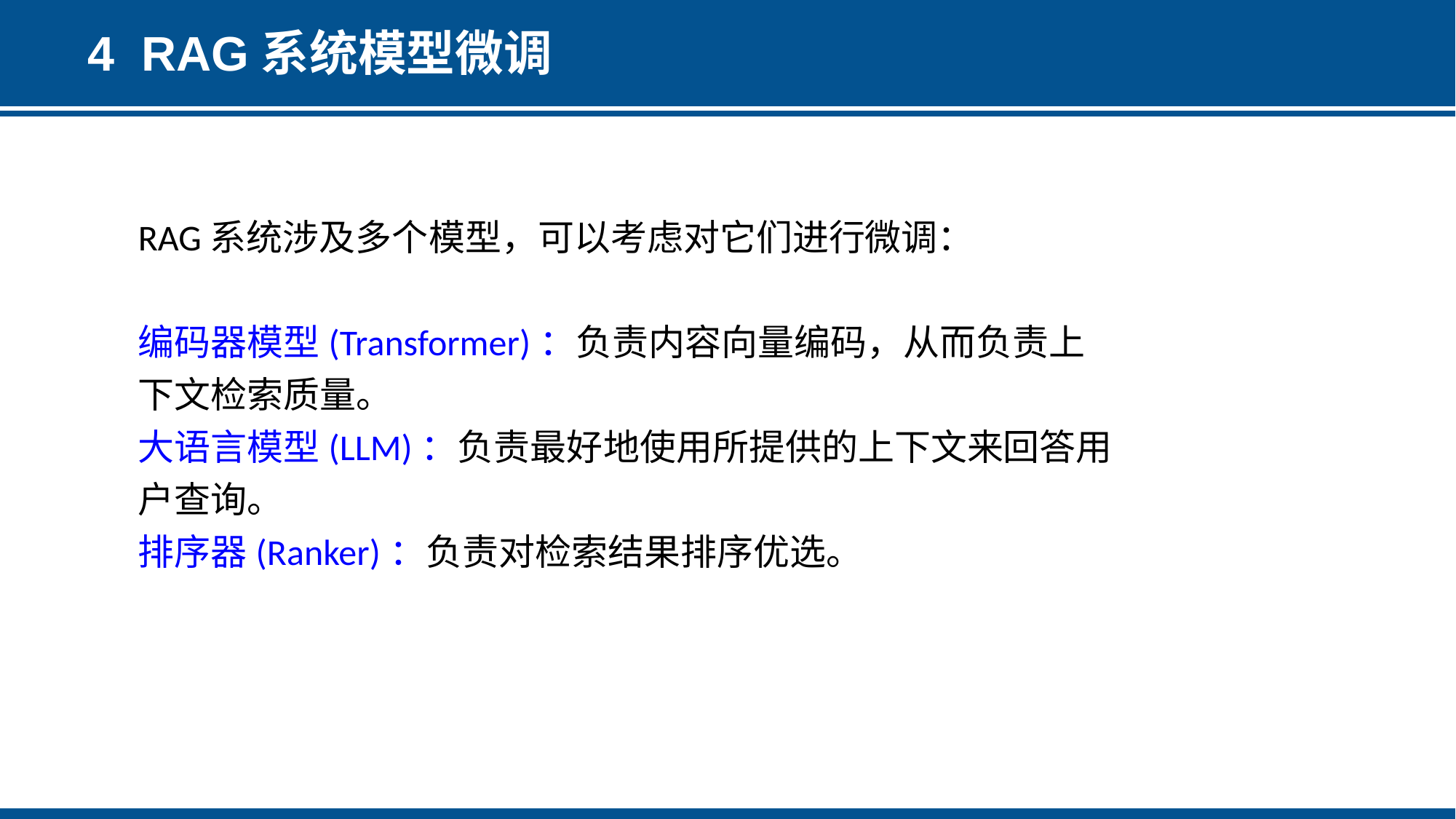

# 4  RAG系统模型微调

RAG系统涉及多个模型，可以考虑对它们进行微调：

编码器模型(Transformer)：负责内容向量编码，从而负责上下文检索质量。
大语言模型(LLM)：负责最好地使用所提供的上下文来回答用户查询。
排序器(Ranker)：负责对检索结果排序优选。